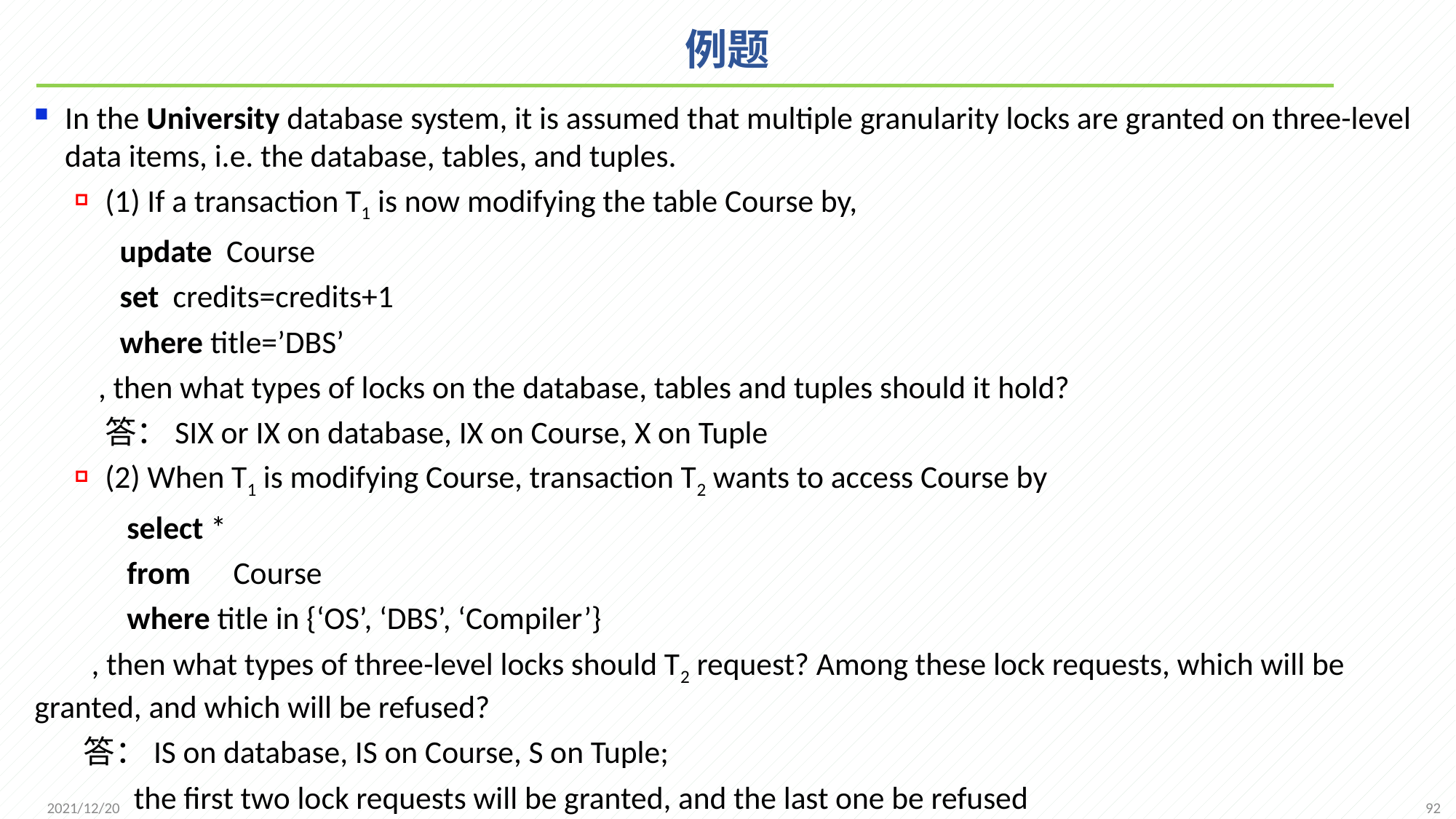

# 例题
In the University database system, it is assumed that multiple granularity locks are granted on three-level data items, i.e. the database, tables, and tuples.
(1) If a transaction T1 is now modifying the table Course by,
            update  Course
            set  credits=credits+1
            where title=’DBS’
         , then what types of locks on the database, tables and tuples should it hold?
         答：SIX or IX on database, IX on Course, X on Tuple
(2) When T1 is modifying Course, transaction T2 wants to access Course by
             select *
             from      Course
             where title in {‘OS’, ‘DBS’, ‘Compiler’}
        , then what types of three-level locks should T2 request? Among these lock requests, which will be granted, and which will be refused?
      答：IS on database, IS on Course, S on Tuple;
              the first two lock requests will be granted, and the last one be refused
92
2021/12/20